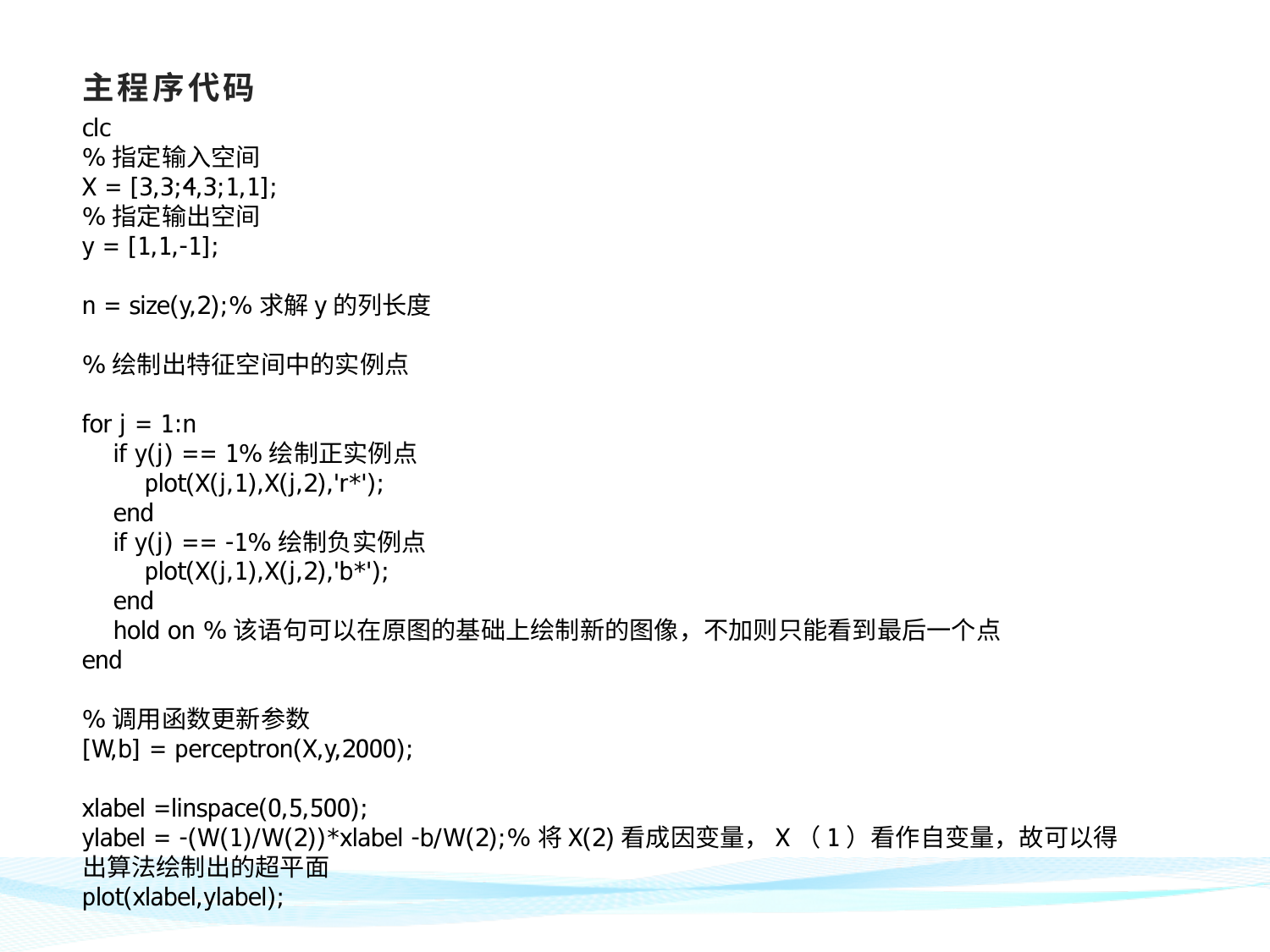

# 主程序代码
clc
%指定输入空间
X = [3,3;4,3;1,1];
%指定输出空间
y = [1,1,-1];

n = size(y,2);%求解y的列长度

%绘制出特征空间中的实例点

for j = 1:n
    if y(j) == 1%绘制正实例点
        plot(X(j,1),X(j,2),'r*');
    end
    if y(j) == -1%绘制负实例点
        plot(X(j,1),X(j,2),'b*');
    end
    hold on %该语句可以在原图的基础上绘制新的图像，不加则只能看到最后一个点
end

%调用函数更新参数
[W,b] = perceptron(X,y,2000);

xlabel =linspace(0,5,500);
ylabel = -(W(1)/W(2))*xlabel -b/W(2);%将X(2)看成因变量，X（1）看作自变量，故可以得出算法绘制出的超平面
plot(xlabel,ylabel);